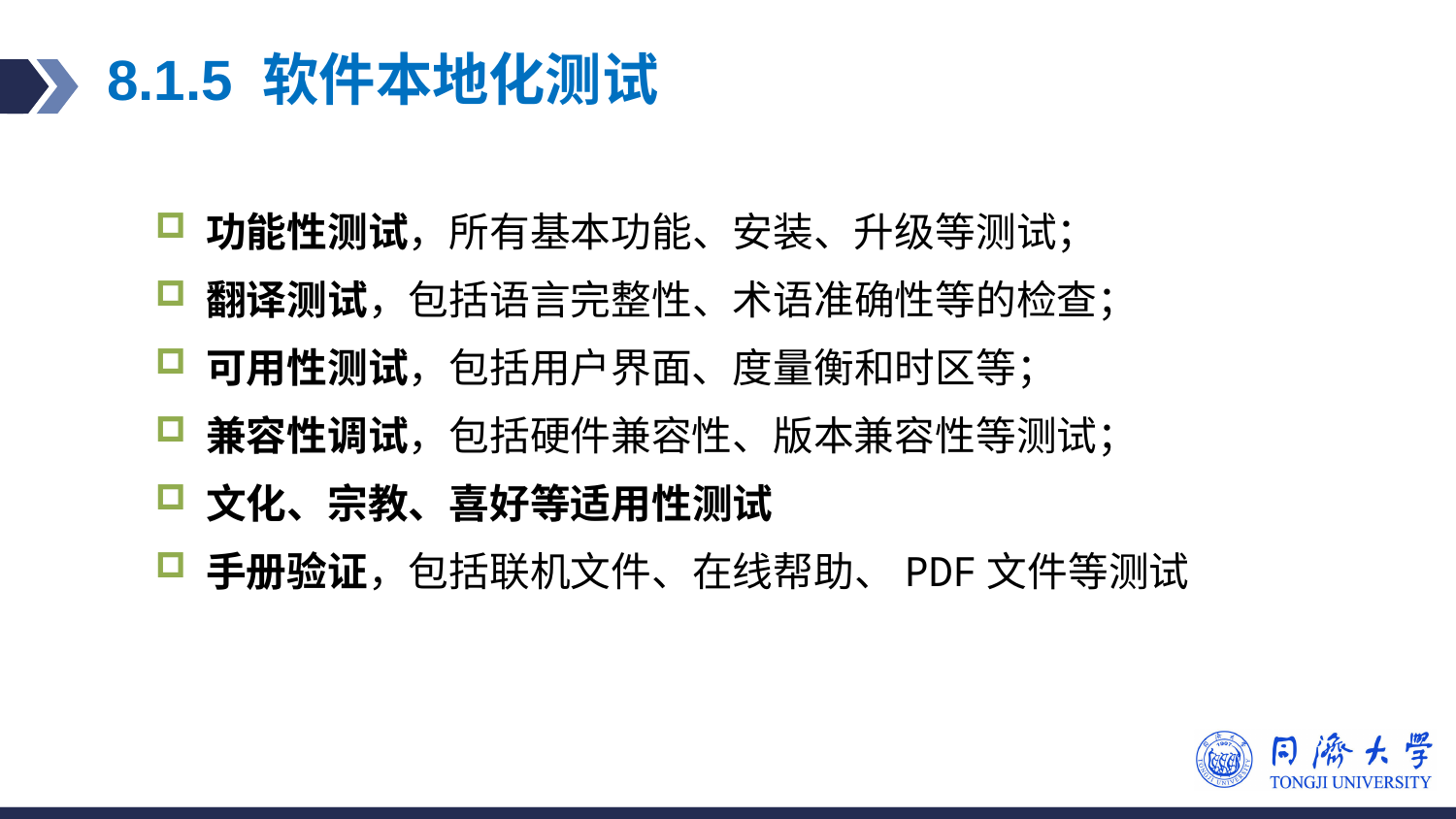

# 8.1.5 软件本地化测试
功能性测试，所有基本功能、安装、升级等测试；
翻译测试，包括语言完整性、术语准确性等的检查；
可用性测试，包括用户界面、度量衡和时区等；
兼容性调试，包括硬件兼容性、版本兼容性等测试；
文化、宗教、喜好等适用性测试
手册验证，包括联机文件、在线帮助、PDF文件等测试